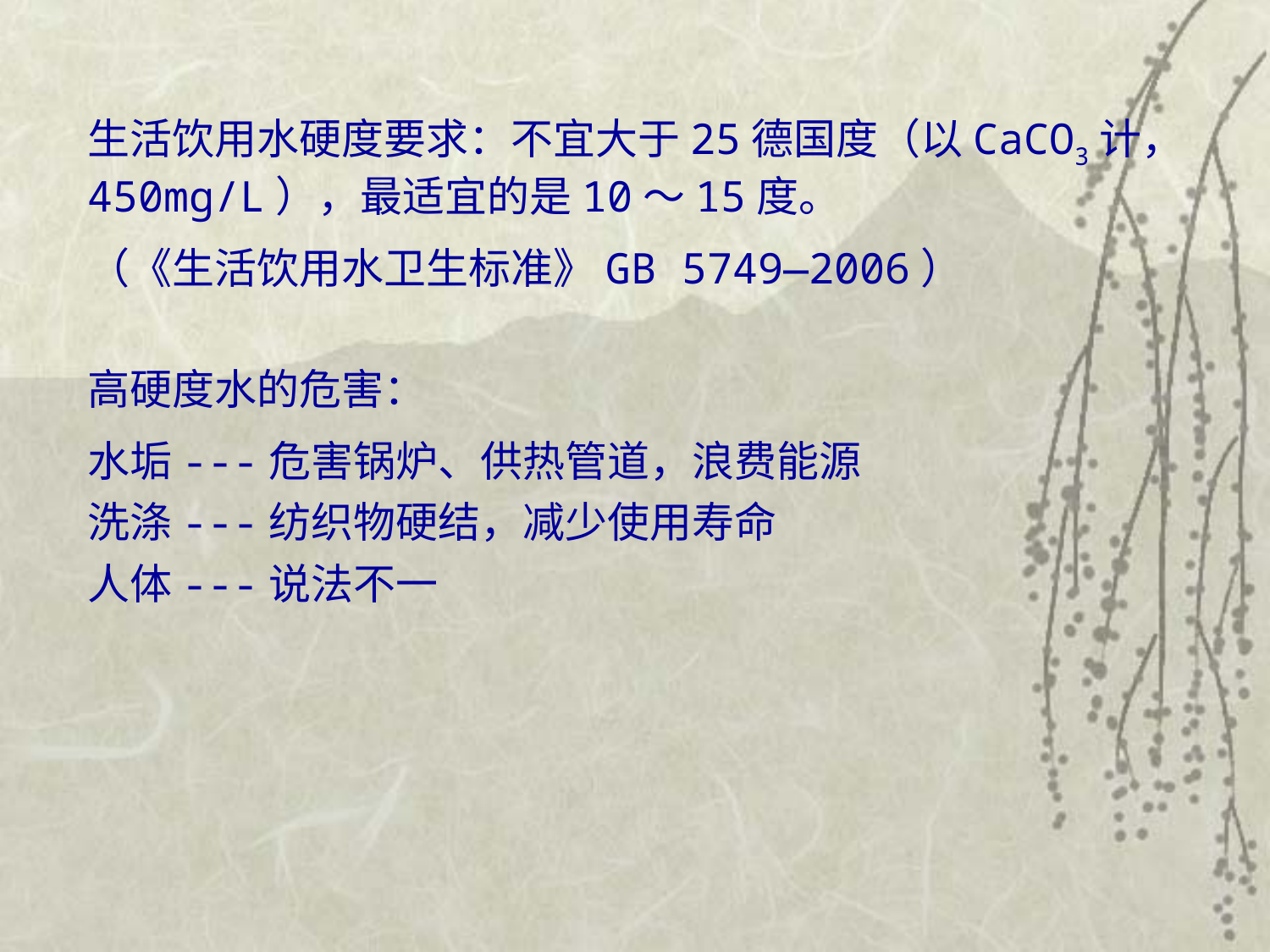

生活饮用水硬度要求：不宜大于25德国度（以CaCO3计，450mg/L），最适宜的是10～15度。
（《生活饮用水卫生标准》GB 5749—2006）
高硬度水的危害：
水垢---危害锅炉、供热管道，浪费能源
洗涤---纺织物硬结，减少使用寿命
人体---说法不一